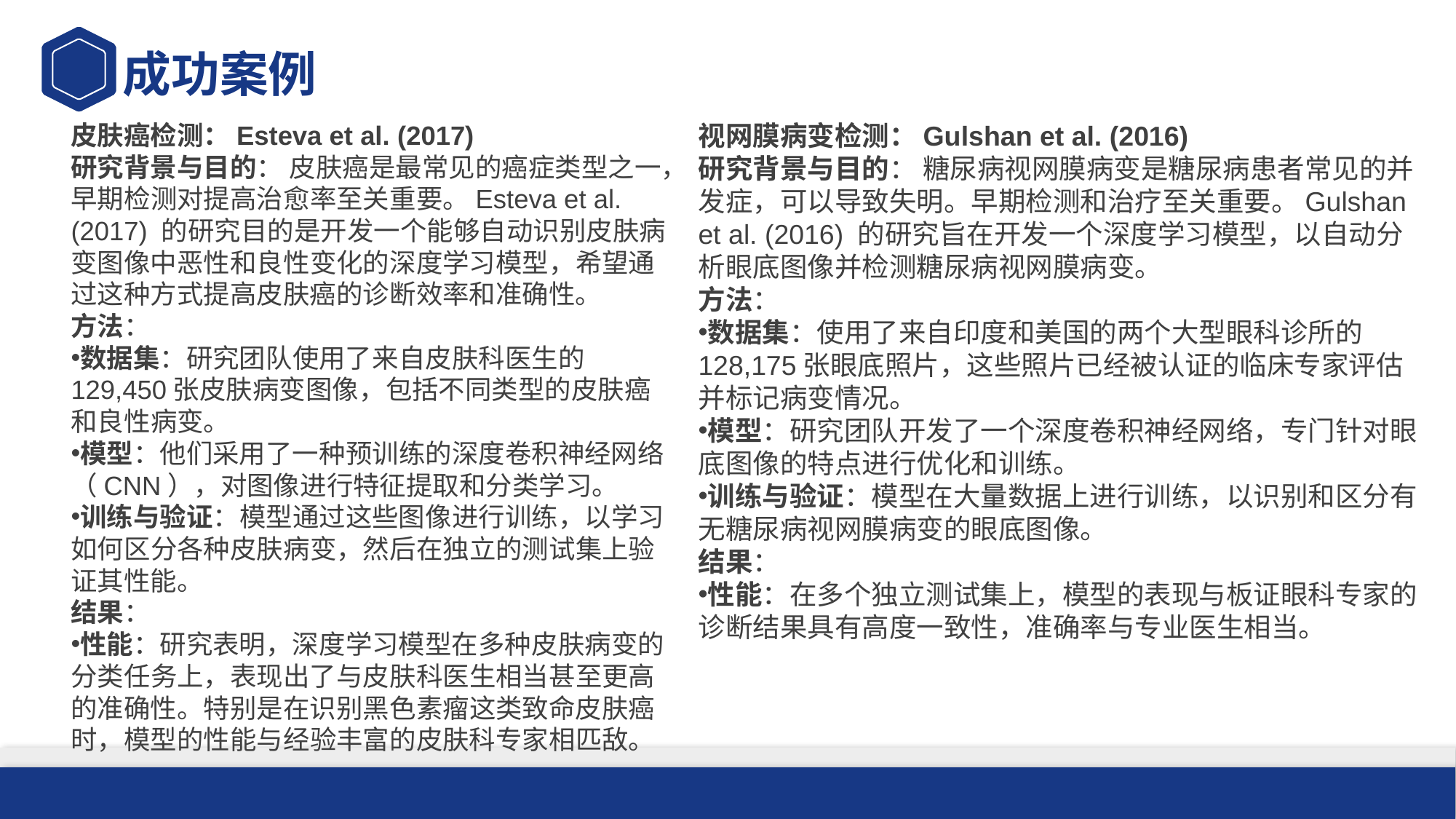

成功案例
皮肤癌检测：Esteva et al. (2017)
研究背景与目的： 皮肤癌是最常见的癌症类型之一，早期检测对提高治愈率至关重要。Esteva et al. (2017) 的研究目的是开发一个能够自动识别皮肤病变图像中恶性和良性变化的深度学习模型，希望通过这种方式提高皮肤癌的诊断效率和准确性。
方法：
数据集：研究团队使用了来自皮肤科医生的129,450张皮肤病变图像，包括不同类型的皮肤癌和良性病变。
模型：他们采用了一种预训练的深度卷积神经网络（CNN），对图像进行特征提取和分类学习。
训练与验证：模型通过这些图像进行训练，以学习如何区分各种皮肤病变，然后在独立的测试集上验证其性能。
结果：
性能：研究表明，深度学习模型在多种皮肤病变的分类任务上，表现出了与皮肤科医生相当甚至更高的准确性。特别是在识别黑色素瘤这类致命皮肤癌时，模型的性能与经验丰富的皮肤科专家相匹敌。

视网膜病变检测：Gulshan et al. (2016)
研究背景与目的： 糖尿病视网膜病变是糖尿病患者常见的并发症，可以导致失明。早期检测和治疗至关重要。Gulshan et al. (2016) 的研究旨在开发一个深度学习模型，以自动分析眼底图像并检测糖尿病视网膜病变。
方法：
数据集：使用了来自印度和美国的两个大型眼科诊所的128,175张眼底照片，这些照片已经被认证的临床专家评估并标记病变情况。
模型：研究团队开发了一个深度卷积神经网络，专门针对眼底图像的特点进行优化和训练。
训练与验证：模型在大量数据上进行训练，以识别和区分有无糖尿病视网膜病变的眼底图像。
结果：
性能：在多个独立测试集上，模型的表现与板证眼科专家的诊断结果具有高度一致性，准确率与专业医生相当。